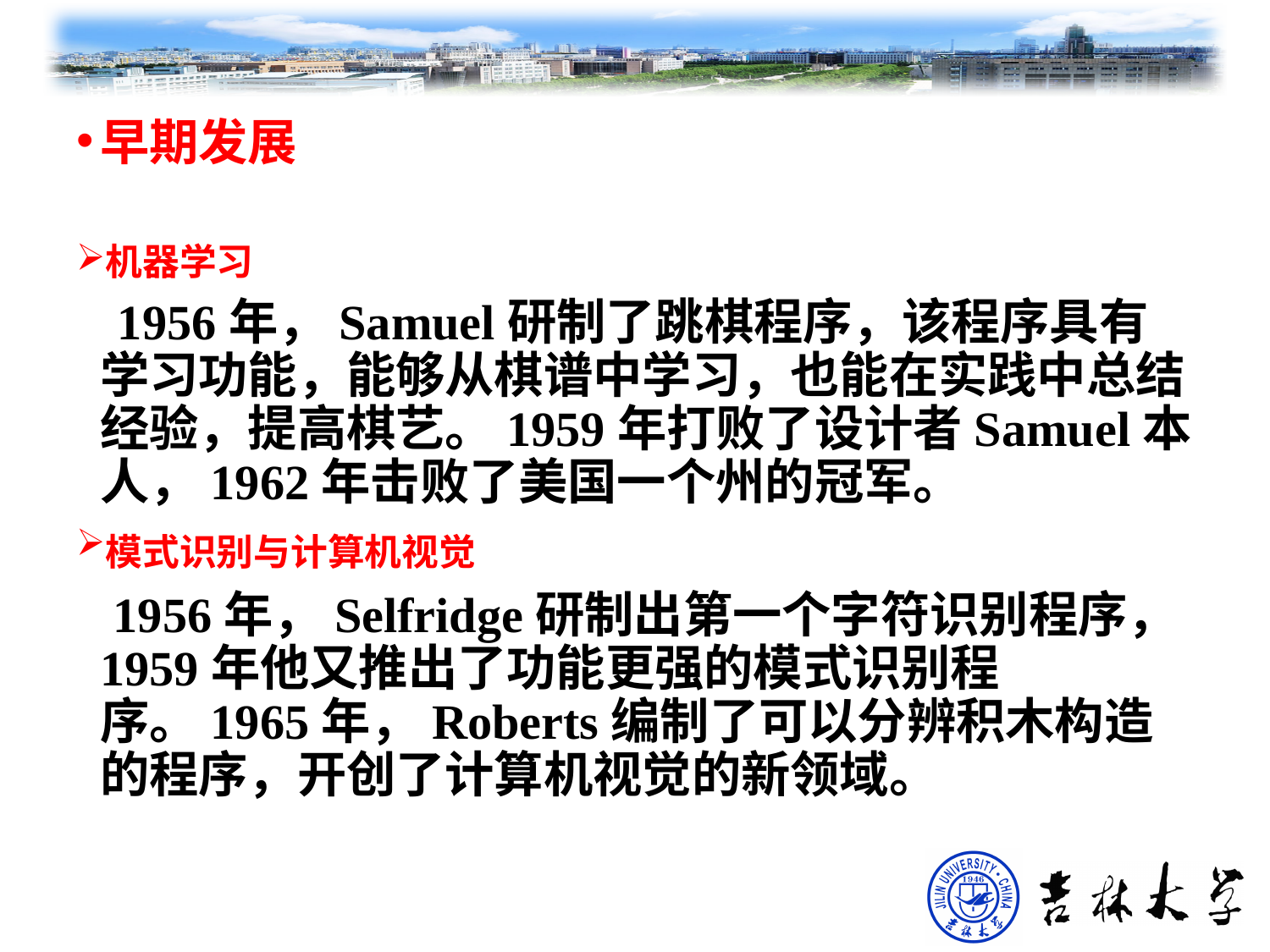

早期发展

机器学习
    1956年，Samuel研制了跳棋程序，该程序具有学习功能，能够从棋谱中学习，也能在实践中总结经验，提高棋艺。1959年打败了设计者Samuel本人，1962年击败了美国一个州的冠军。
模式识别与计算机视觉
   1956年，Selfridge研制出第一个字符识别程序，1959年他又推出了功能更强的模式识别程序。1965年，Roberts编制了可以分辨积木构造的程序，开创了计算机视觉的新领域。